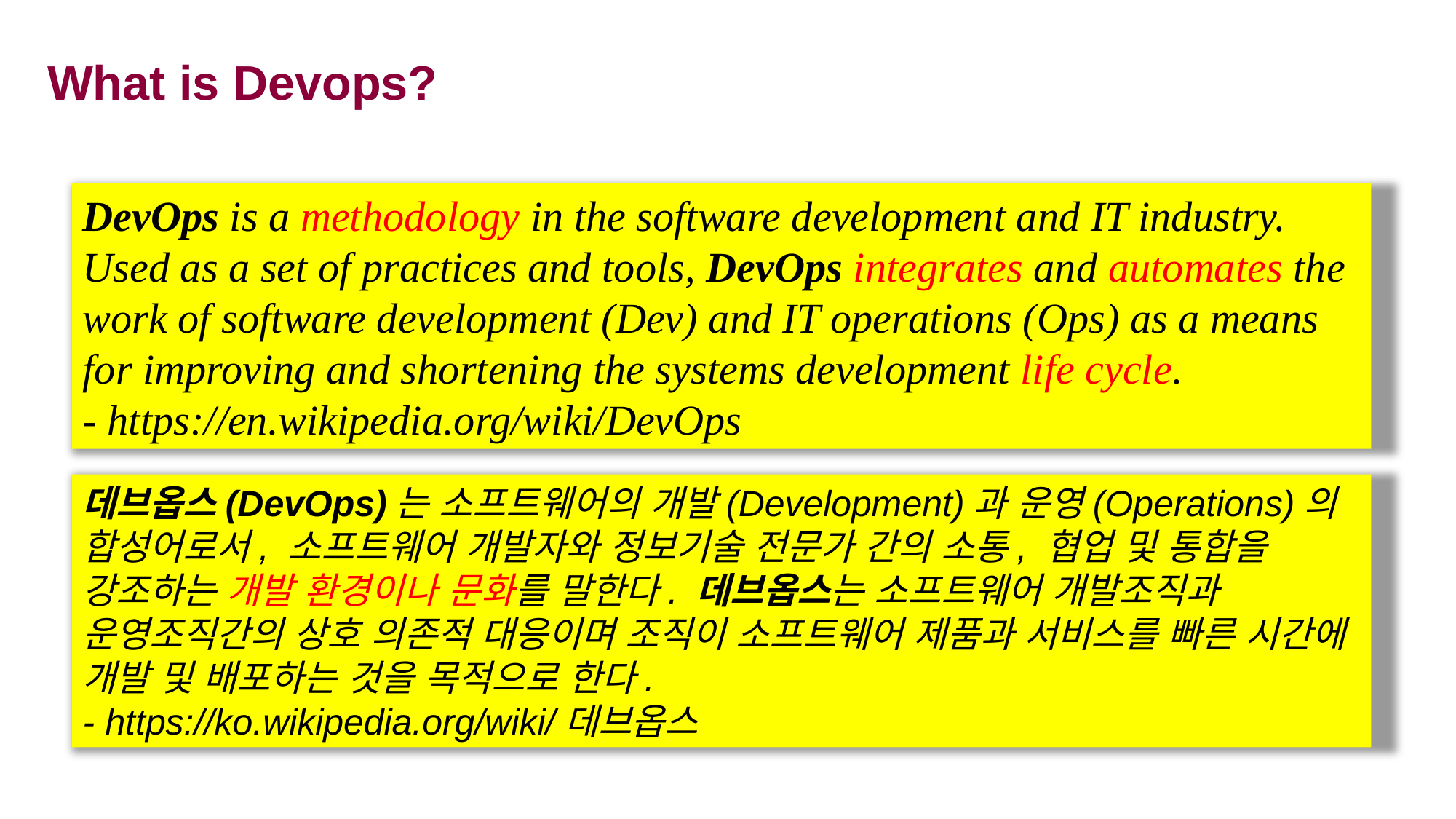

# What is Devops?
DevOps is a methodology in the software development and IT industry. Used as a set of practices and tools, DevOps integrates and automates the work of software development (Dev) and IT operations (Ops) as a means for improving and shortening the systems development life cycle.
- https://en.wikipedia.org/wiki/DevOps
데브옵스(DevOps)는 소프트웨어의 개발(Development)과 운영(Operations)의 합성어로서, 소프트웨어 개발자와 정보기술 전문가 간의 소통, 협업 및 통합을 강조하는 개발 환경이나 문화를 말한다. 데브옵스는 소프트웨어 개발조직과 운영조직간의 상호 의존적 대응이며 조직이 소프트웨어 제품과 서비스를 빠른 시간에 개발 및 배포하는 것을 목적으로 한다.
- https://ko.wikipedia.org/wiki/데브옵스